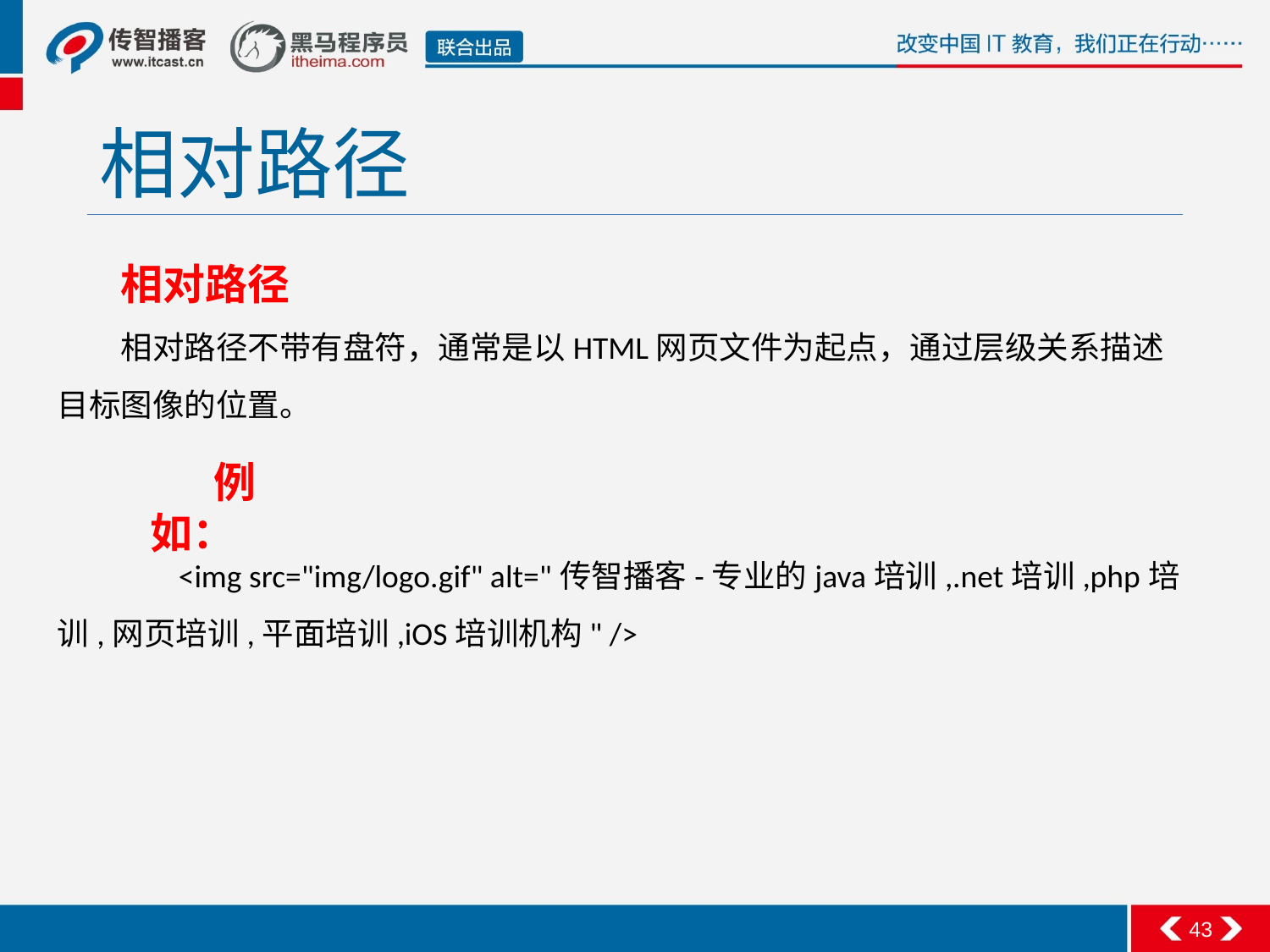

# 相对路径
相对路径
相对路径不带有盘符，通常是以HTML网页文件为起点，通过层级关系描述目标图像的位置。

        <img src="img/logo.gif" alt="传智播客-专业的java培训,.net培训,php培训,网页培训,平面培训,iOS培训机构" />
例如：
43